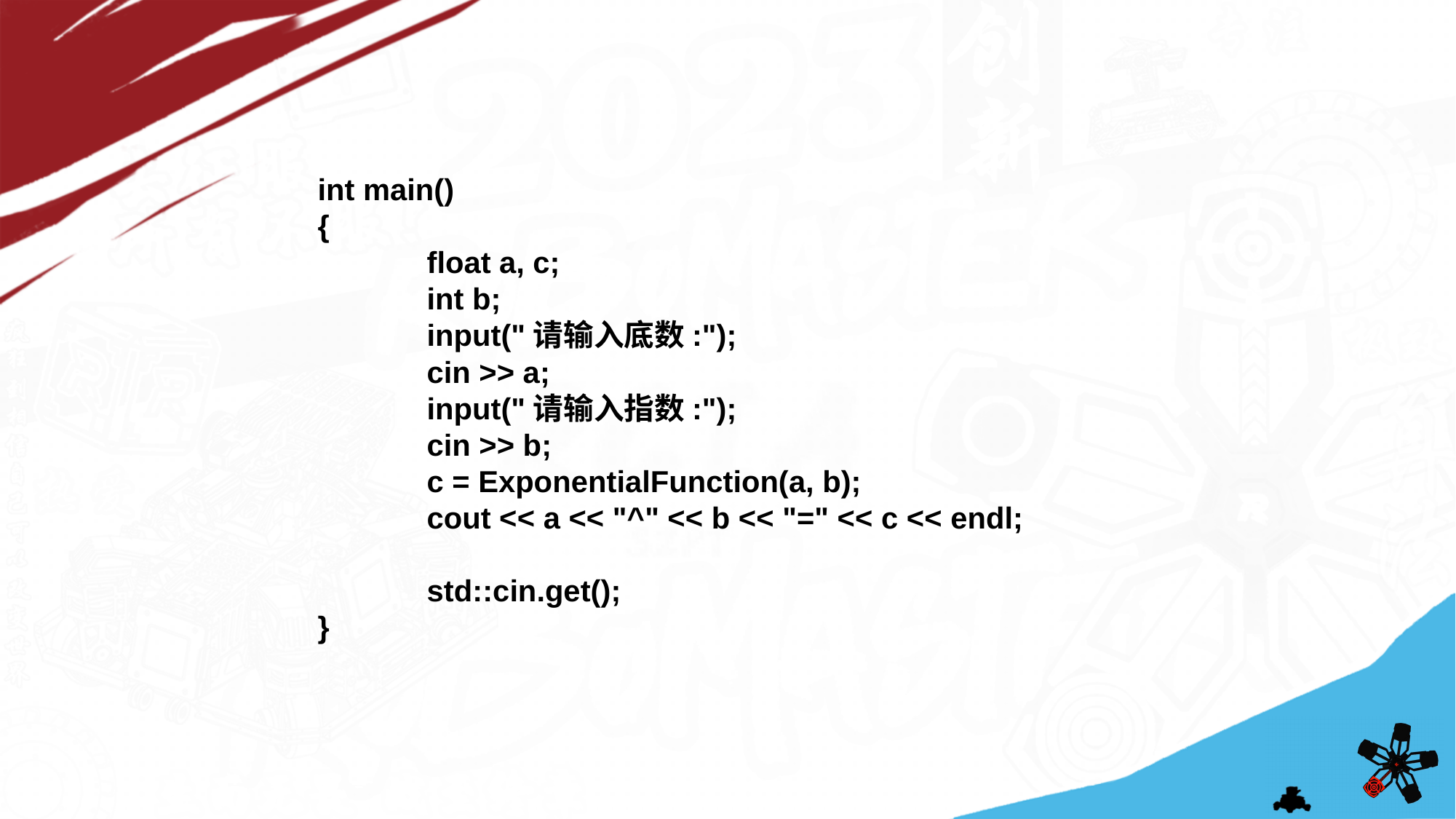

int main()
{
	float a, c;
	int b;
	input("请输入底数:");
	cin >> a;
	input("请输入指数:");
	cin >> b;
	c = ExponentialFunction(a, b);
	cout << a << "^" << b << "=" << c << endl;

	std::cin.get();
}